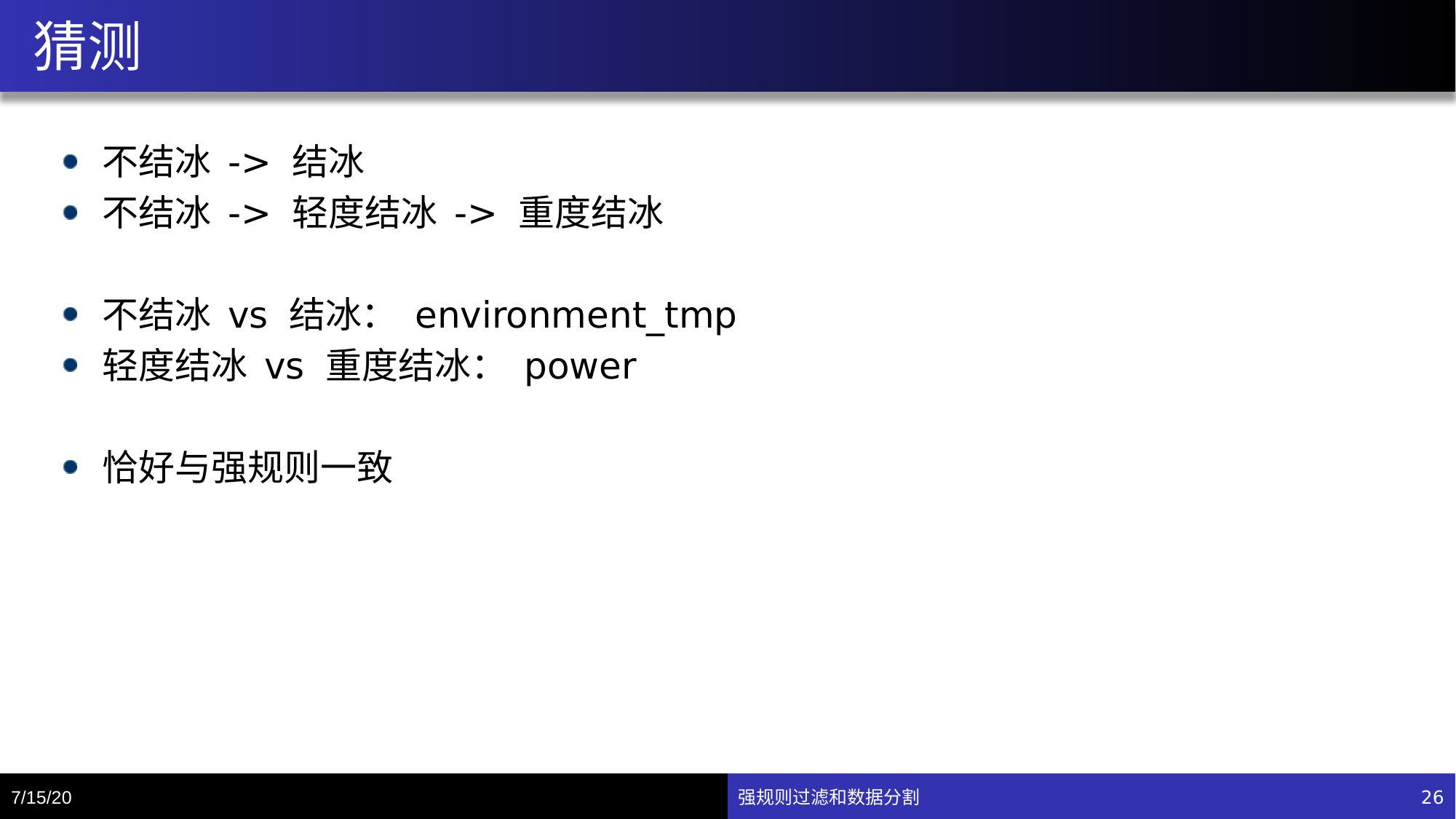

# 猜测
不结冰 -> 结冰
不结冰 -> 轻度结冰 -> 重度结冰

不结冰 vs 结冰： environment_tmp
轻度结冰 vs 重度结冰： power

恰好与强规则一致
7/15/20
强规则过滤和数据分割
26